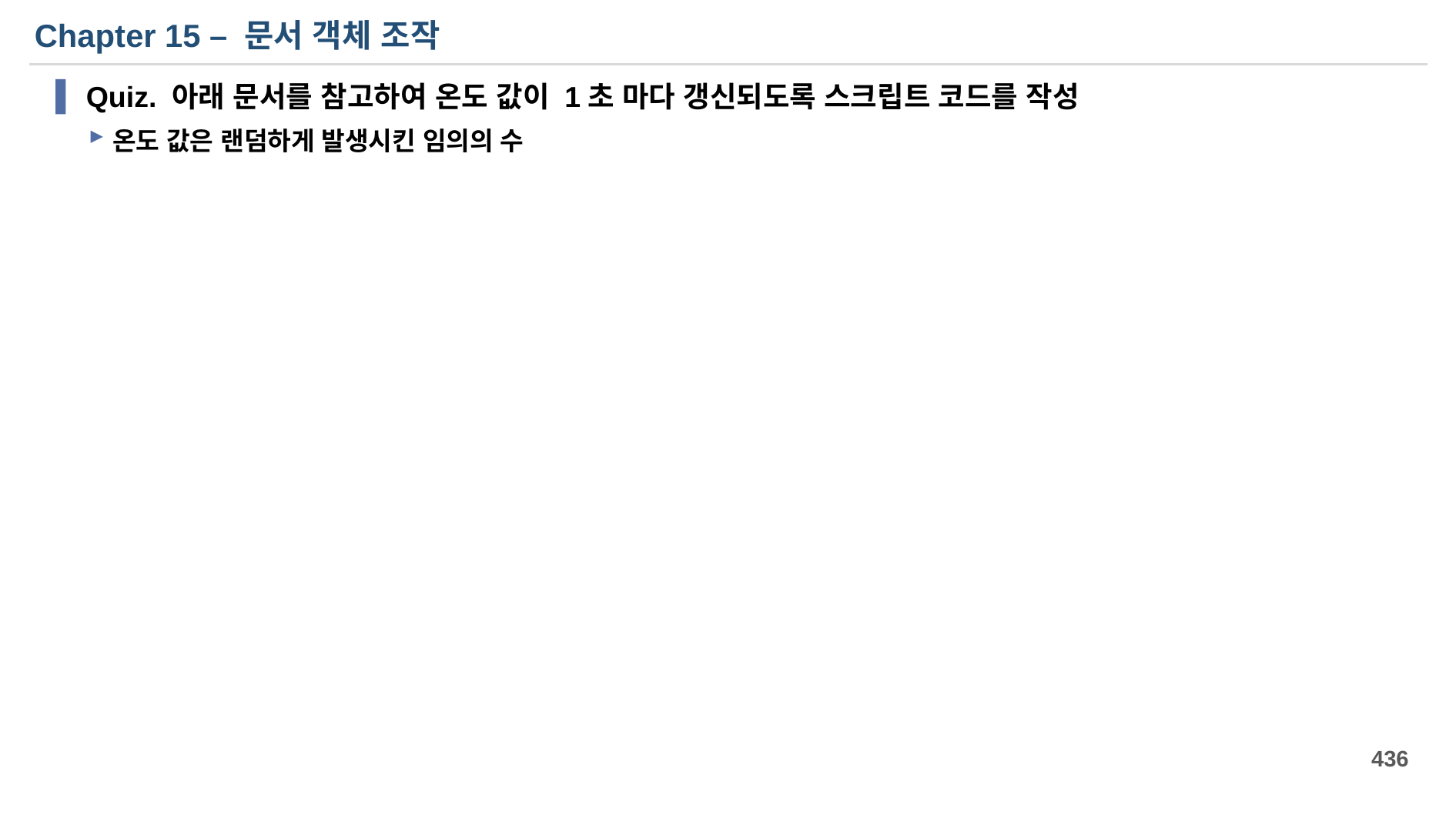

# Chapter 15 – 문서 객체 조작
Quiz. 아래 문서를 참고하여 온도 값이 1초 마다 갱신되도록 스크립트 코드를 작성
온도 값은 랜덤하게 발생시킨 임의의 수

436